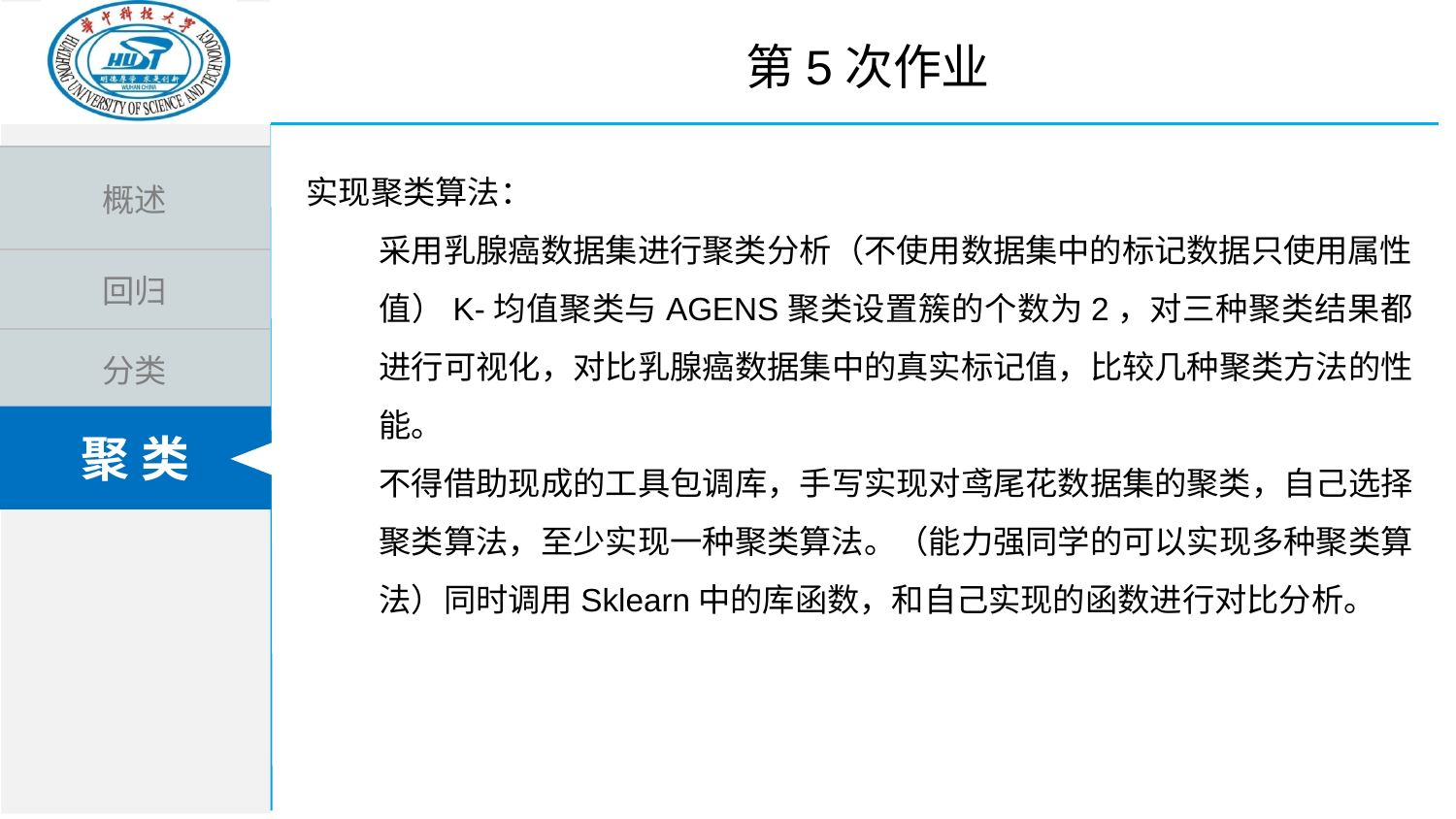

第5次作业
实现聚类算法：
采用乳腺癌数据集进行聚类分析（不使用数据集中的标记数据只使用属性值）K-均值聚类与AGENS聚类设置簇的个数为2，对三种聚类结果都进行可视化，对比乳腺癌数据集中的真实标记值，比较几种聚类方法的性能。
不得借助现成的工具包调库，手写实现对鸢尾花数据集的聚类，自己选择聚类算法，至少实现一种聚类算法。（能力强同学的可以实现多种聚类算法）同时调用Sklearn中的库函数，和自己实现的函数进行对比分析。